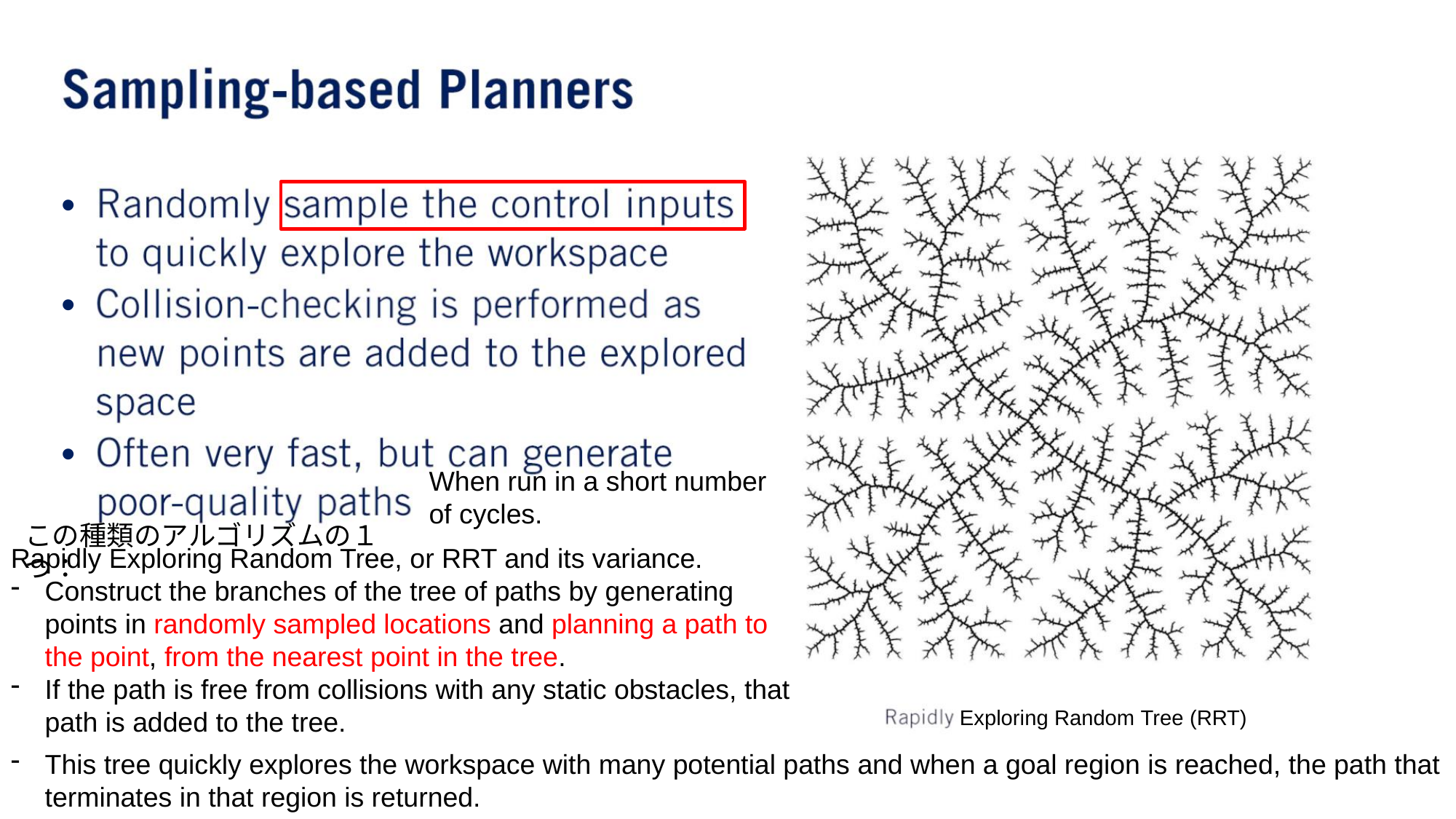

•
•

•
When run in a short number of cycles.
この種類のアルゴリズムの１つ：
Rapidly Exploring Random Tree, or RRT and its variance.
Construct the branches of the tree of paths by generating points in randomly sampled locations and planning a path to the point, from the nearest point in the tree.
If the path is free from collisions with any static obstacles, that path is added to the tree.
Exploring Random Tree (RRT)
This tree quickly explores the workspace with many potential paths and when a goal region is reached, the path that terminates in that region is returned.